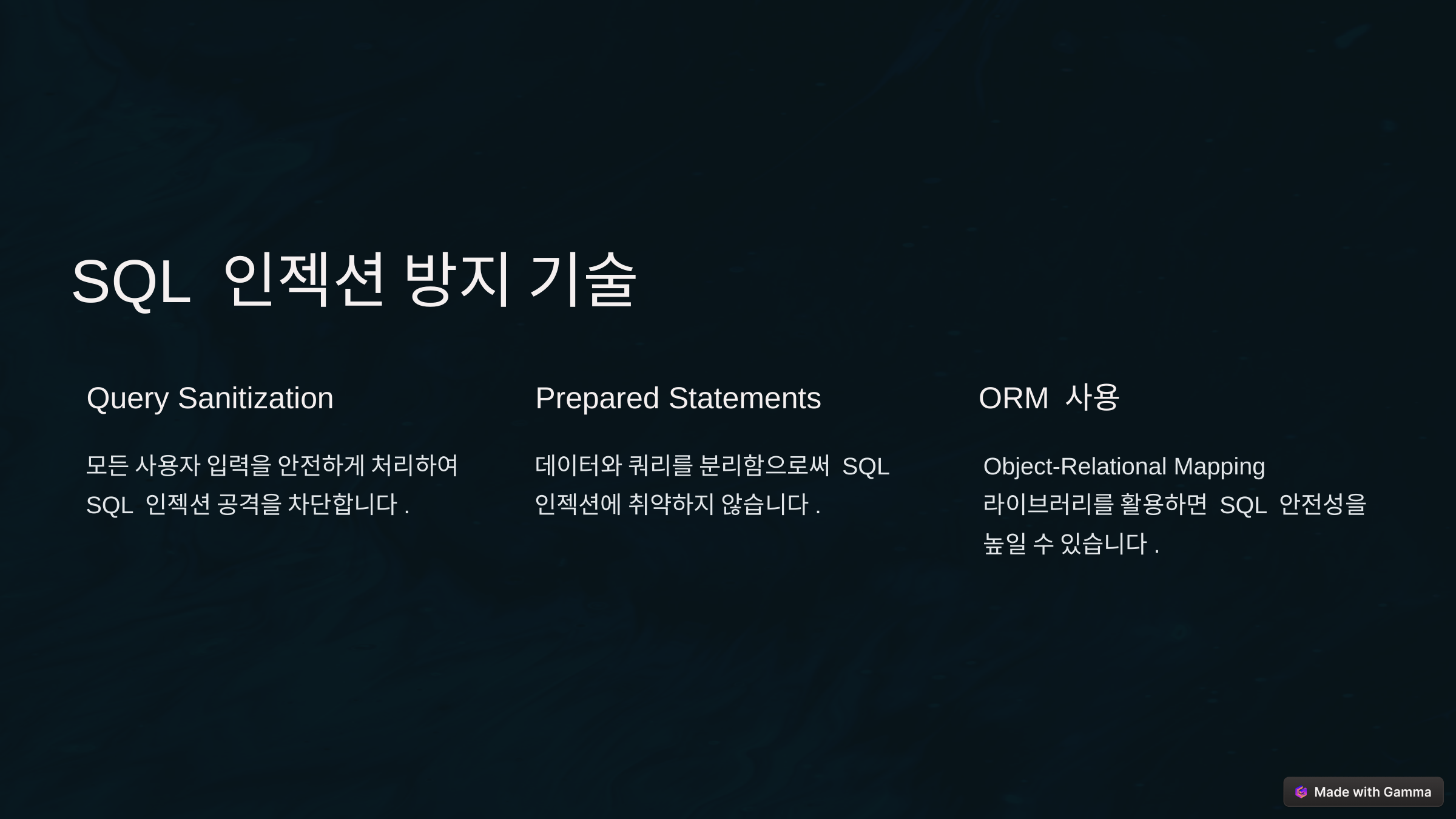

SQL 인젝션 방지 기술
Query Sanitization
Prepared Statements
ORM 사용
모든 사용자 입력을 안전하게 처리하여 SQL 인젝션 공격을 차단합니다.
데이터와 쿼리를 분리함으로써 SQL 인젝션에 취약하지 않습니다.
Object-Relational Mapping 라이브러리를 활용하면 SQL 안전성을 높일 수 있습니다.